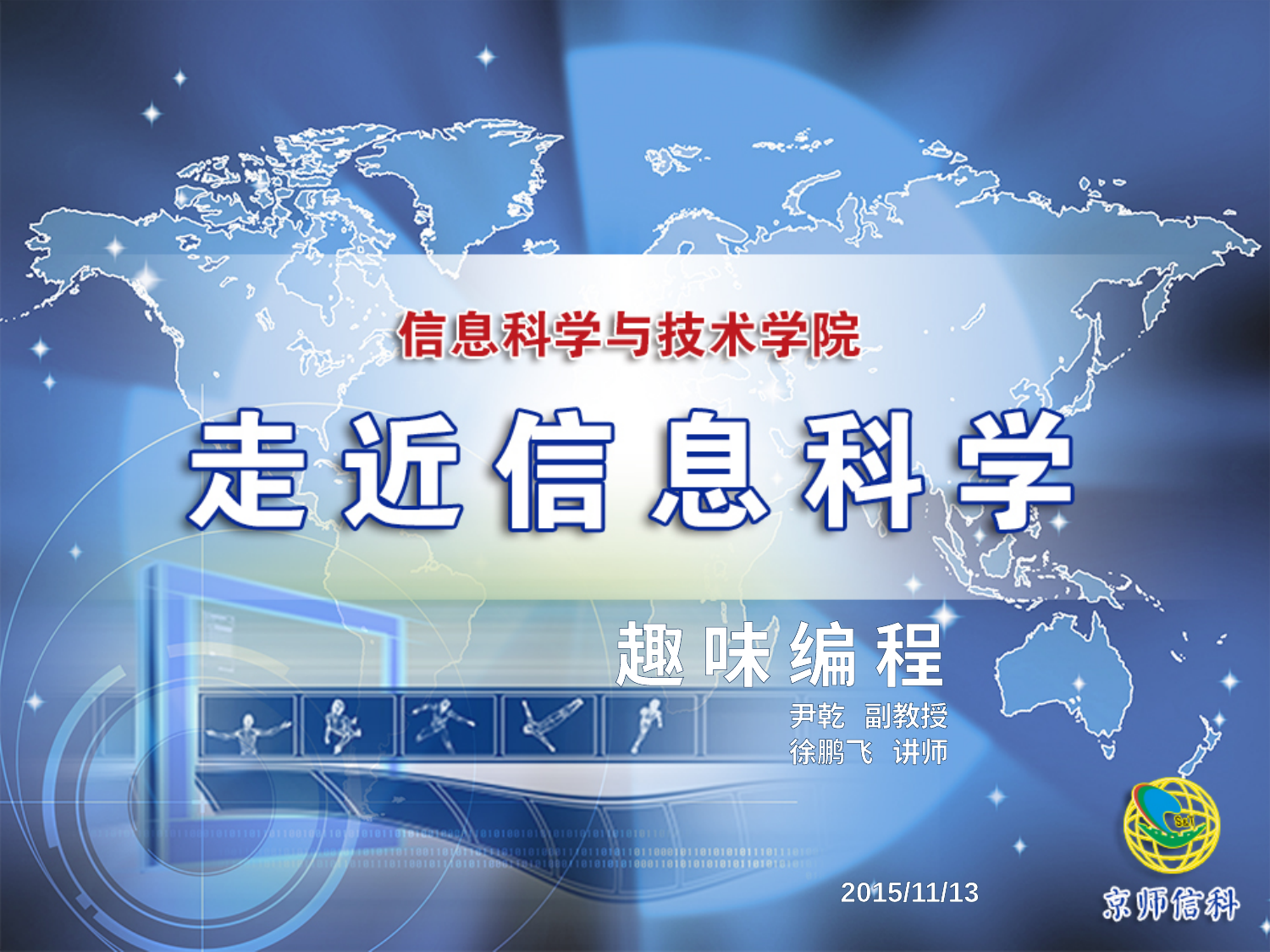

趣 味 编 程
尹乾   副教授
徐鹏飞   讲师
2015/11/13